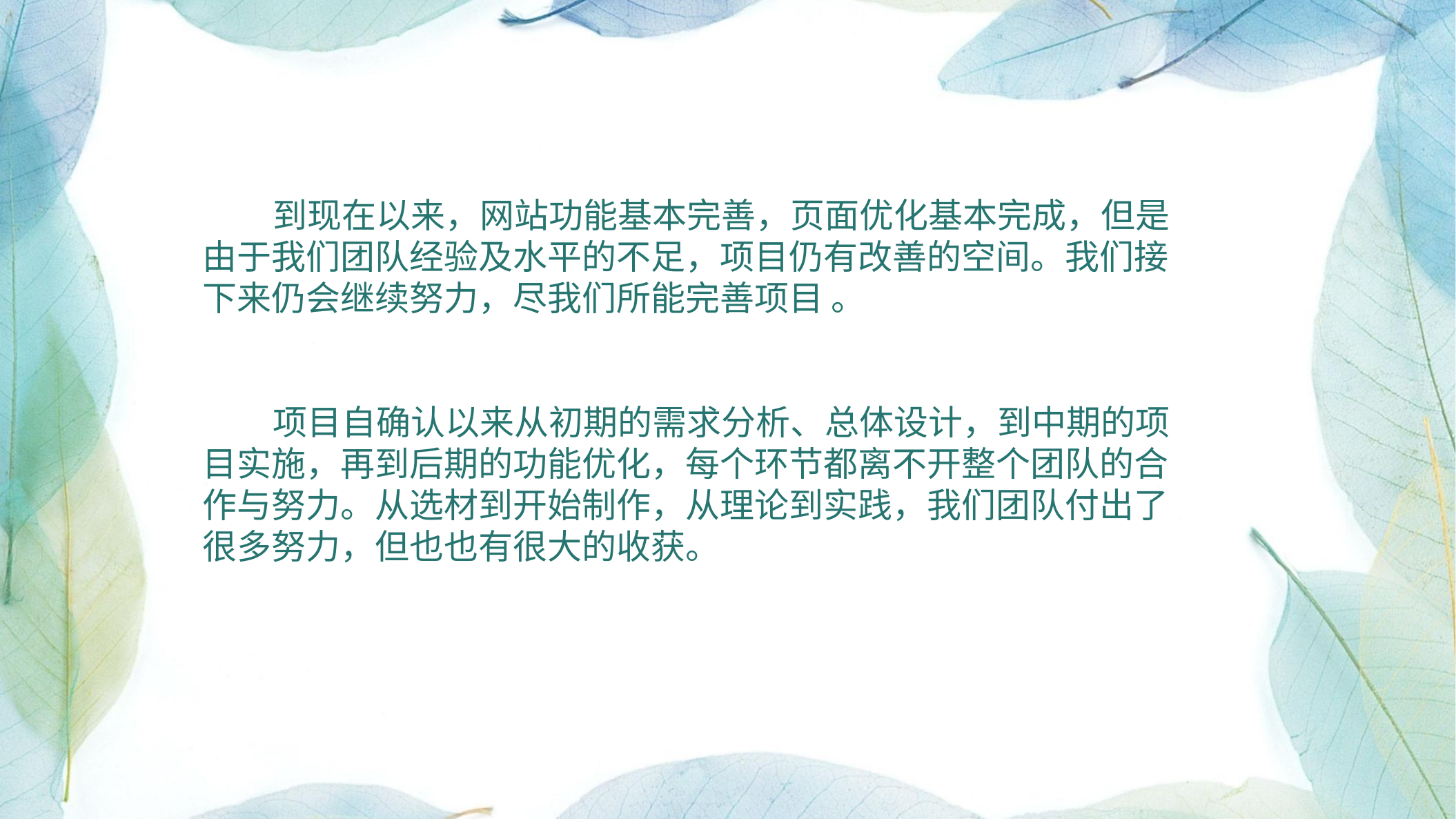

到现在以来，网站功能基本完善，页面优化基本完成，但是由于我们团队经验及水平的不足，项目仍有改善的空间。我们接下来仍会继续努力，尽我们所能完善项目 。

        项目自确认以来从初期的需求分析、总体设计，到中期的项目实施，再到后期的功能优化，每个环节都离不开整个团队的合作与努力。从选材到开始制作，从理论到实践，我们团队付出了很多努力，但也也有很大的收获。